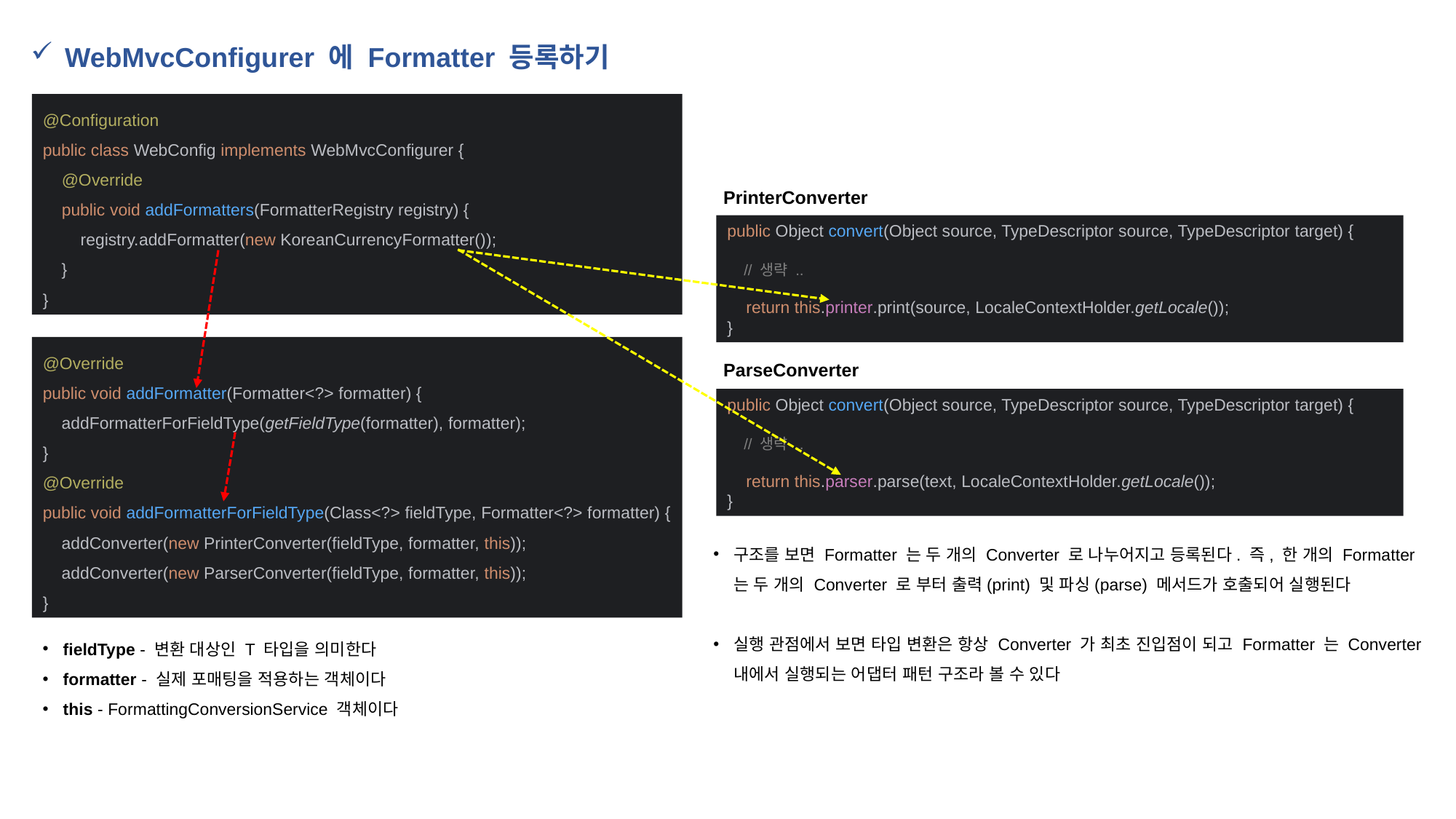

WebMvcConfigurer 에 Formatter 등록하기
@Configuration
public class WebConfig implements WebMvcConfigurer {
    @Override
    public void addFormatters(FormatterRegistry registry) {
        registry.addFormatter(new KoreanCurrencyFormatter());
    }
}
PrinterConverter
public Object convert(Object source, TypeDescriptor source, TypeDescriptor target) {
    // 생략 ..

    return this.printer.print(source, LocaleContextHolder.getLocale());
}
@Override
public void addFormatter(Formatter<?> formatter) {
    addFormatterForFieldType(getFieldType(formatter), formatter);
}
@Override
public void addFormatterForFieldType(Class<?> fieldType, Formatter<?> formatter) {
    addConverter(new PrinterConverter(fieldType, formatter, this));
    addConverter(new ParserConverter(fieldType, formatter, this));
}
ParseConverter
public Object convert(Object source, TypeDescriptor source, TypeDescriptor target) {
    // 생략 ..

    return this.parser.parse(text, LocaleContextHolder.getLocale());
}
구조를 보면 Formatter 는 두 개의 Converter 로 나누어지고 등록된다. 즉, 한 개의 Formatter 는 두 개의 Converter 로 부터 출력(print) 및 파싱(parse) 메서드가 호출되어 실행된다

실행 관점에서 보면 타입 변환은 항상 Converter 가 최초 진입점이 되고 Formatter 는 Converter  내에서 실행되는 어댑터 패턴 구조라 볼 수 있다
fieldType - 변환 대상인 T 타입을 의미한다
formatter - 실제 포매팅을 적용하는 객체이다
this - FormattingConversionService 객체이다